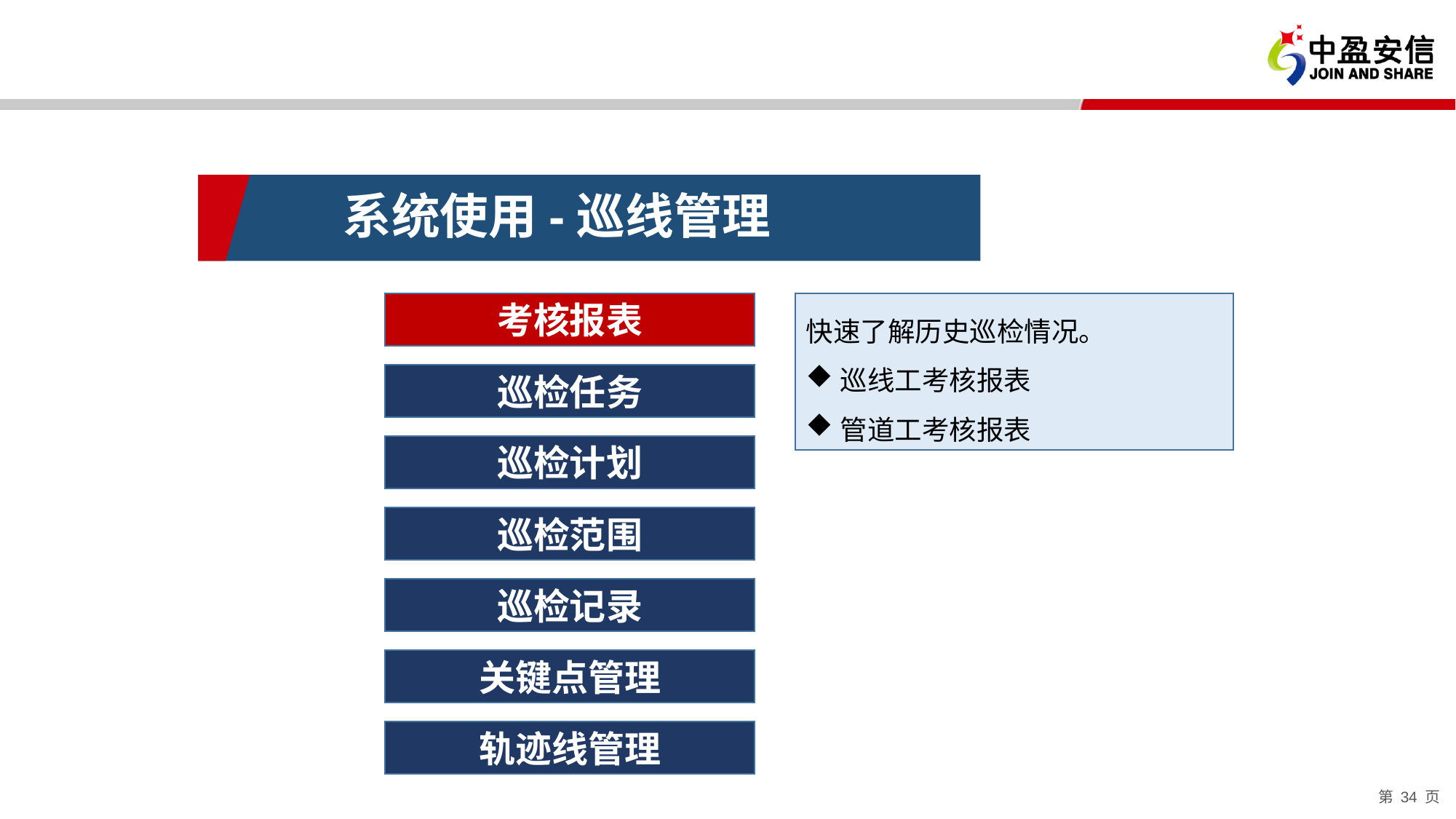

系统使用-巡线管理
考核报表
快速了解历史巡检情况。
巡线工考核报表
管道工考核报表
巡检任务
巡检计划
巡检范围
巡检记录
关键点管理
轨迹线管理